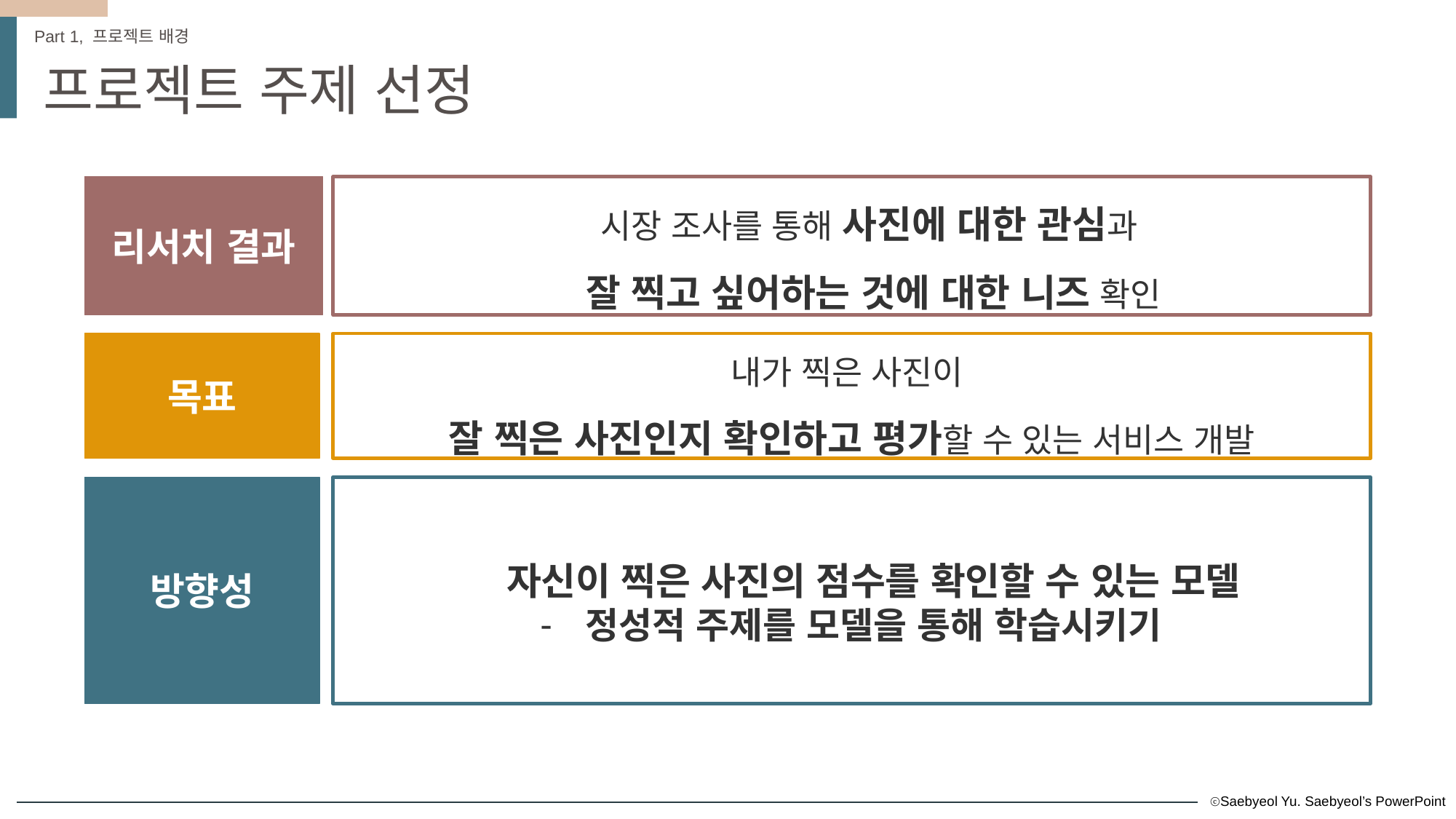

Part 1, 프로젝트 배경
프로젝트 주제 선정
시장 조사를 통해 사진에 대한 관심과
잘 찍고 싶어하는 것에 대한 니즈 확인
리서치 결과
목표
내가 찍은 사진이
잘 찍은 사진인지 확인하고 평가할 수 있는 서비스 개발
방향성
자신이 찍은 사진의 점수를 확인할 수 있는 모델
정성적 주제를 모델을 통해 학습시키기